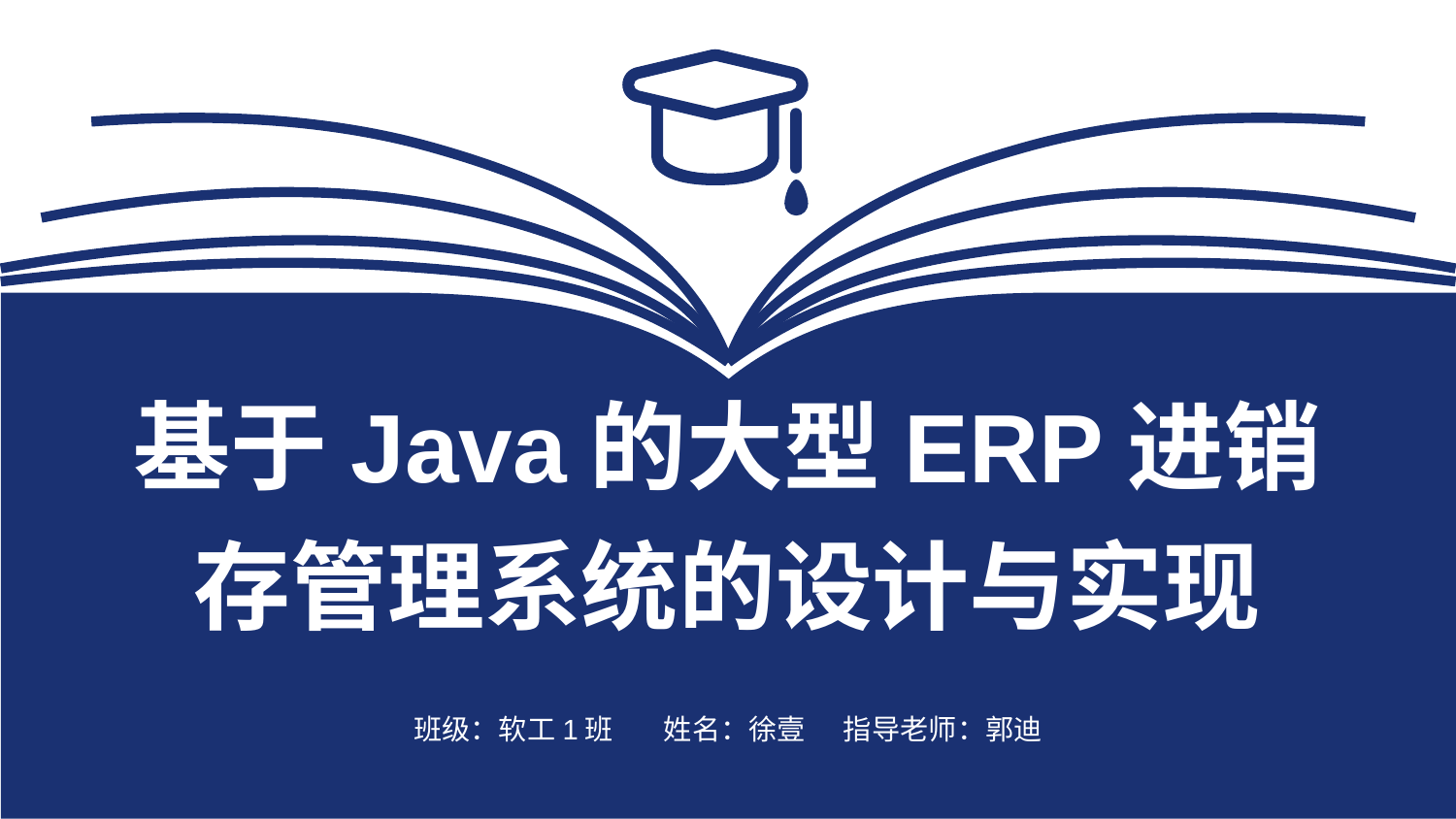

基于Java的大型ERP进销存管理系统的设计与实现
班级：软工1班        姓名：徐壹      指导老师：郭迪